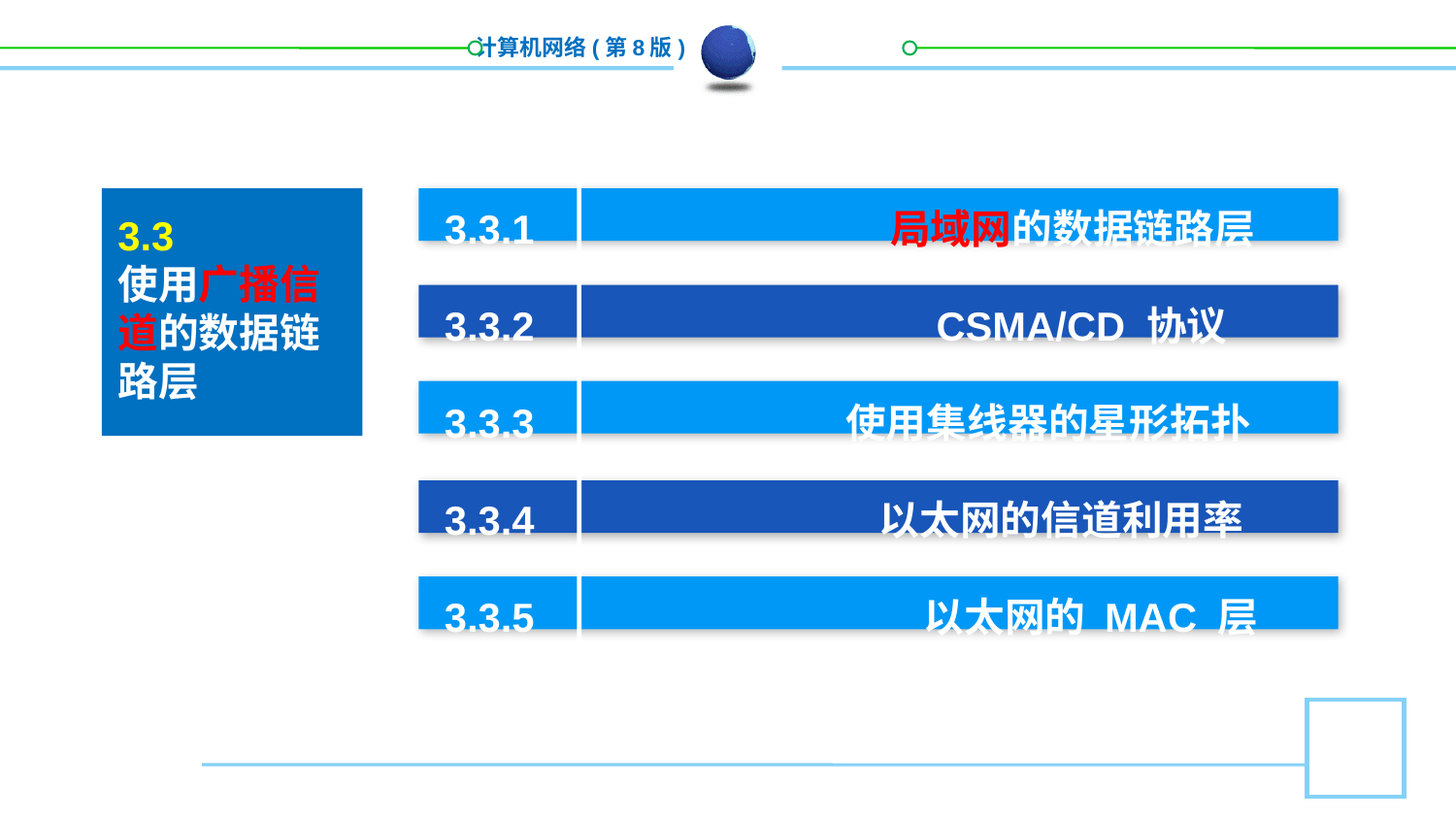

3.3.1                               局域网的数据链路层
3.3.2                                    CSMA/CD 协议
3.3.3                           使用集线器的星形拓扑
3.3.4                              以太网的信道利用率
3.3.5                                  以太网的 MAC 层

3.3
使用广播信道的数据链路层